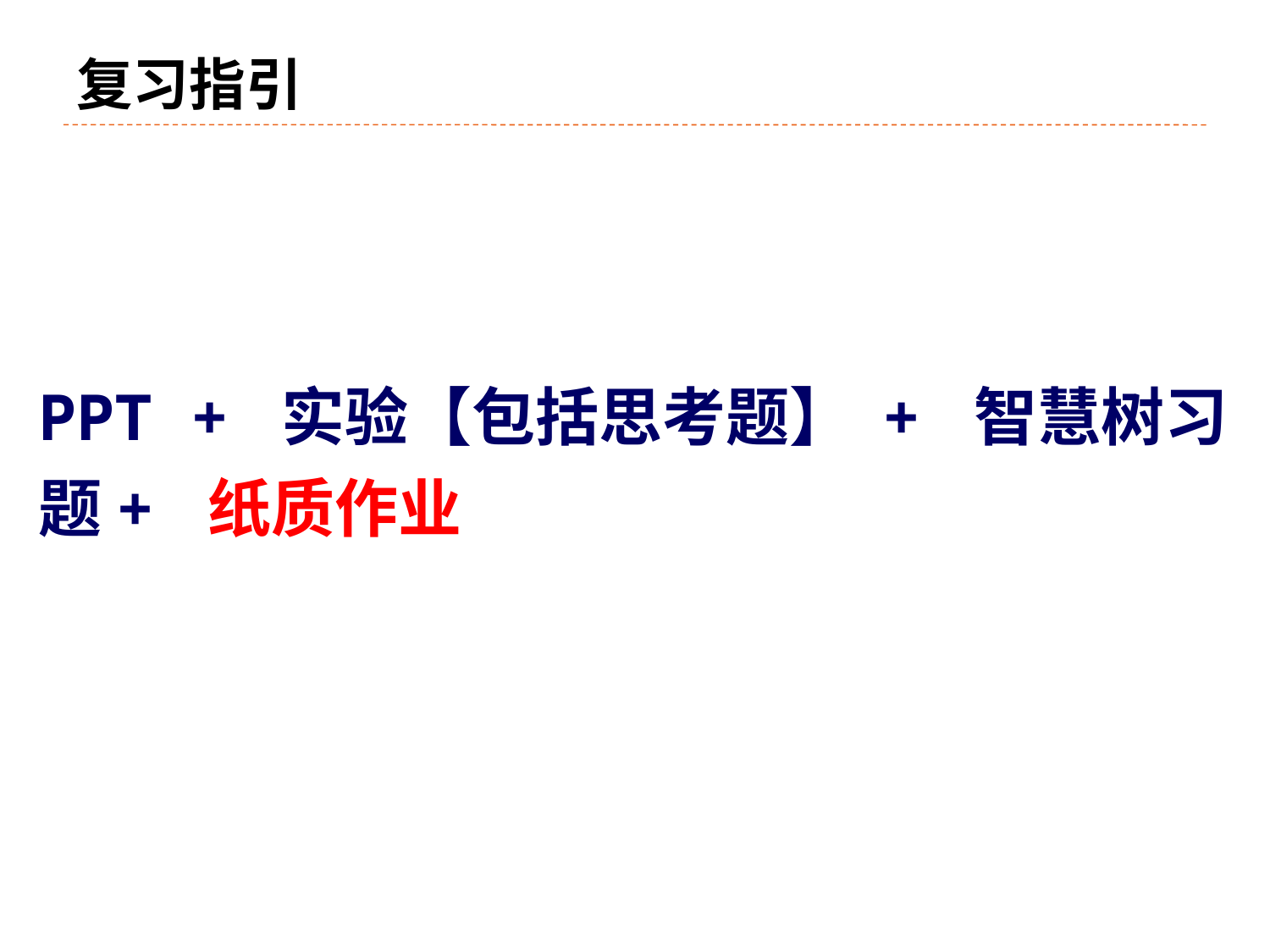

# 复习指引
PPT + 实验【包括思考题】 + 智慧树习题+ 纸质作业